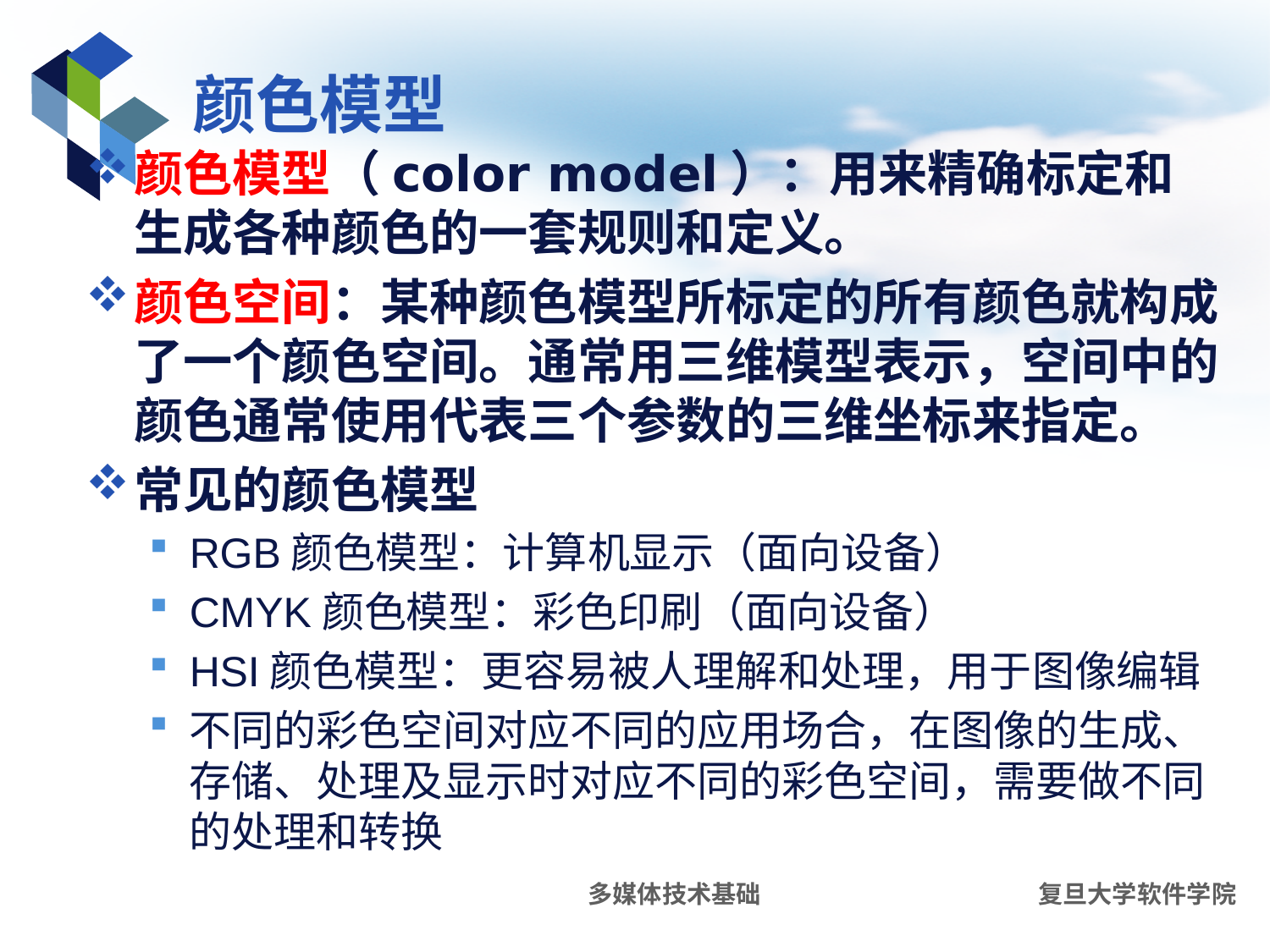

# 颜色模型
颜色模型（color model）：用来精确标定和生成各种颜色的一套规则和定义。
颜色空间：某种颜色模型所标定的所有颜色就构成了一个颜色空间。通常用三维模型表示，空间中的颜色通常使用代表三个参数的三维坐标来指定。
常见的颜色模型
RGB颜色模型：计算机显示（面向设备）
CMYK颜色模型：彩色印刷（面向设备）
HSI颜色模型：更容易被人理解和处理，用于图像编辑
不同的彩色空间对应不同的应用场合，在图像的生成、存储、处理及显示时对应不同的彩色空间，需要做不同的处理和转换
多媒体技术基础